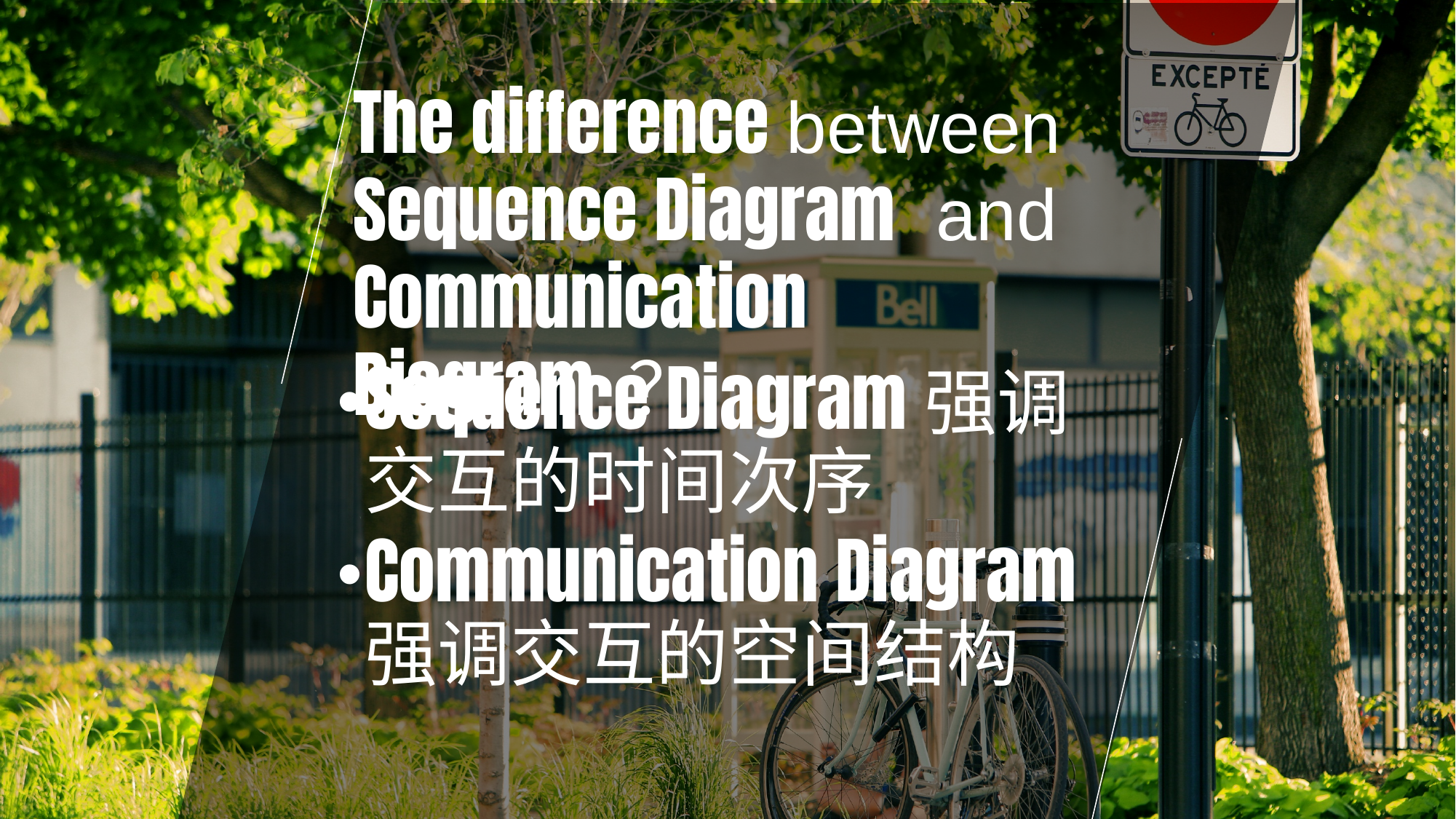

The difference between Sequence Diagram  and Communication Diagram ？
Sequence Diagram强调交互的时间次序
Communication Diagram强调交互的空间结构